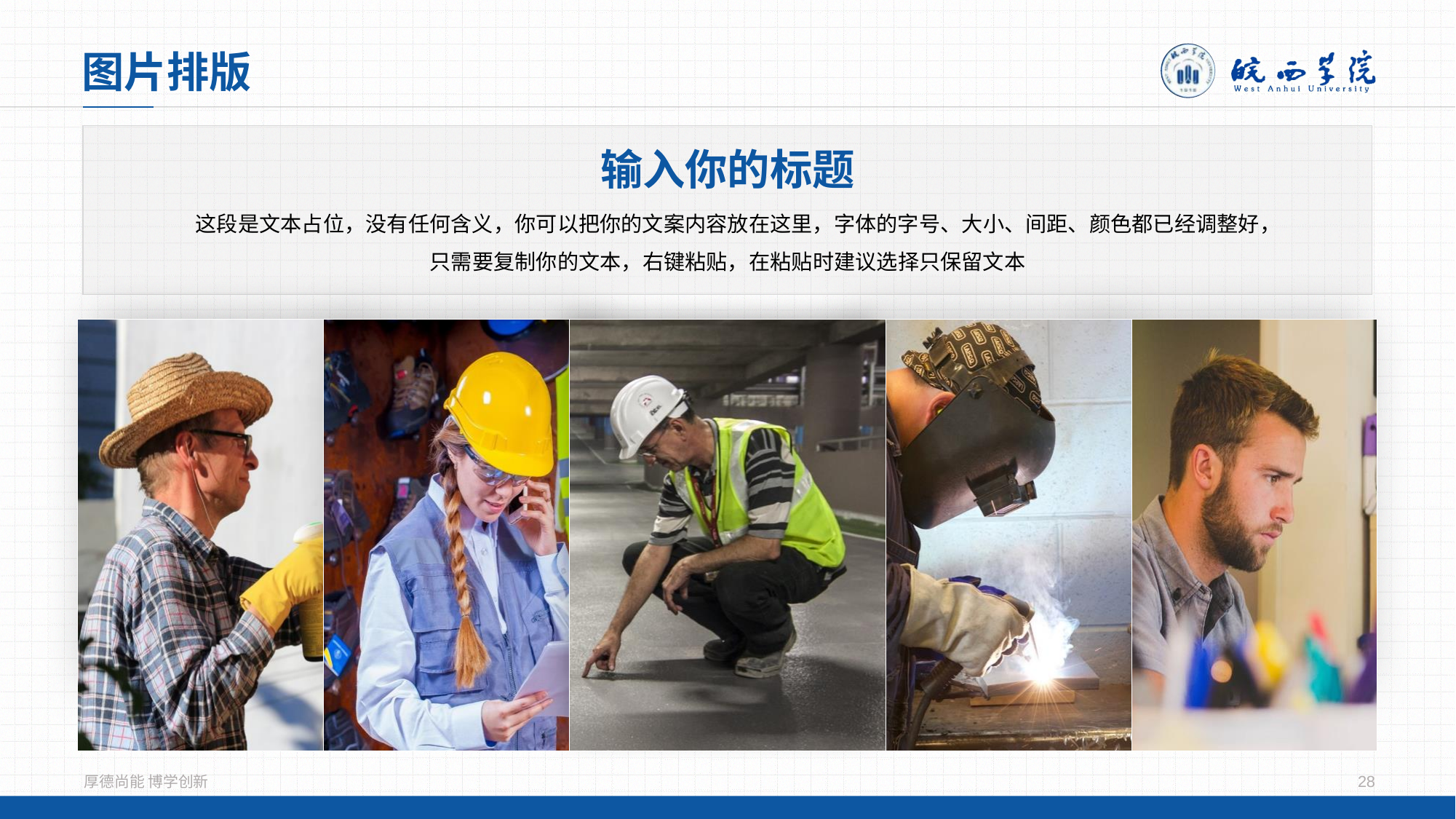

图片排版

输入你的标题
这段是文本占位，没有任何含义，你可以把你的文案内容放在这里，字体的字号、大小、间距、颜色都已经调整好，只需要复制你的文本，右键粘贴，在粘贴时建议选择只保留文本

28